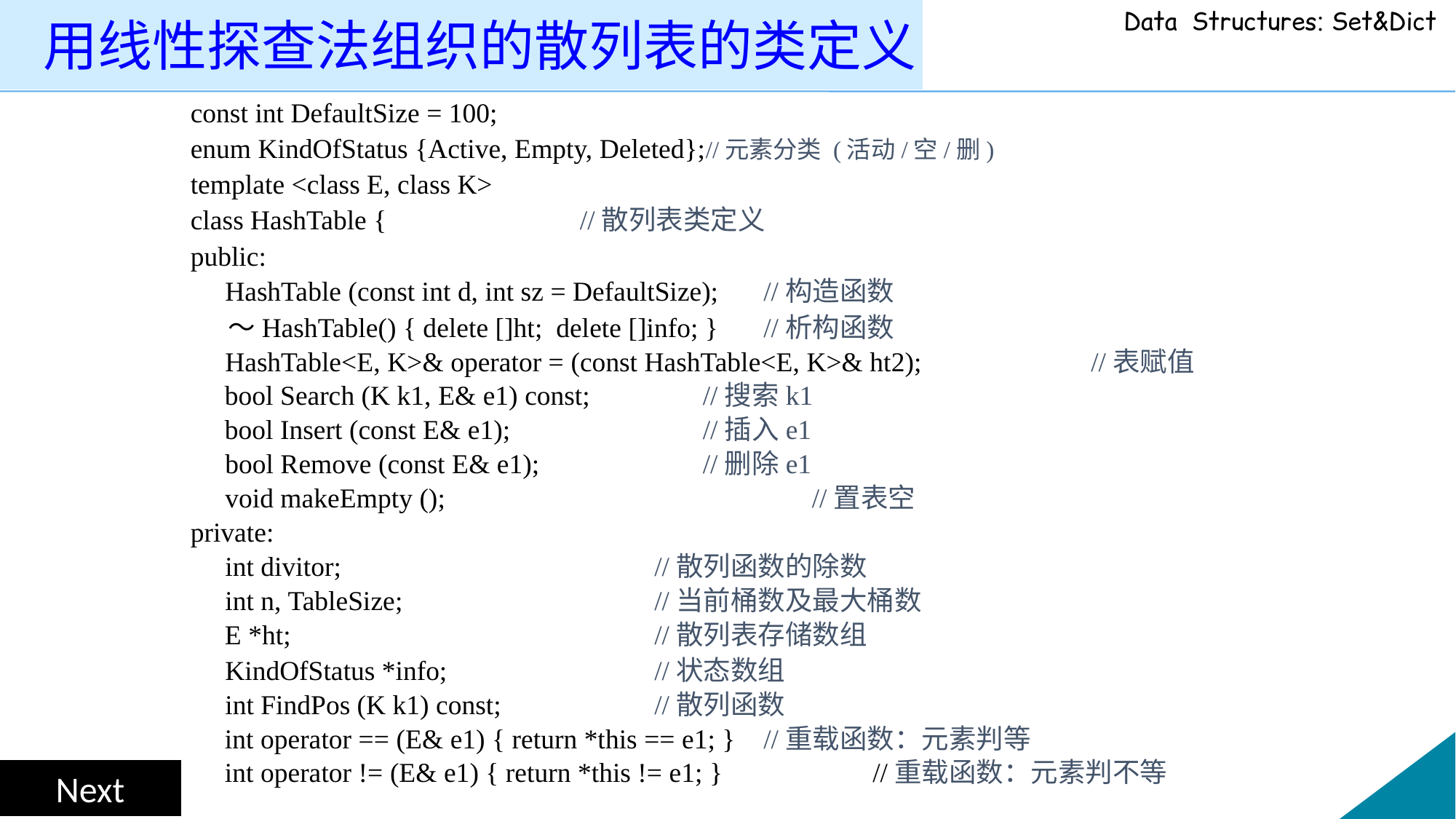

# 用线性探查法组织的散列表的类定义
const int DefaultSize = 100;
enum KindOfStatus {Active, Empty, Deleted};//元素分类 (活动/空/删)
template <class E, class K>
class HashTable {		     //散列表类定义
public:
     HashTable (const int d, int sz = DefaultSize); 	//构造函数
     ～HashTable() { delete []ht;  delete []info; } 	//析构函数
     HashTable<E, K>& operator = (const HashTable<E, K>& ht2);   		//表赋值
	 bool Search (K k1, E& e1) const;	       //搜索k1
	 bool Insert (const E& e1);		       //插入e1
     bool Remove (const E& e1);	       	       //删除e1
     void makeEmpty ();			       //置表空
private:
     int divitor;			//散列函数的除数
     int n, TableSize;			//当前桶数及最大桶数
	 E *ht;				//散列表存储数组
     KindOfStatus *info;		//状态数组
     int FindPos (K k1) const;		//散列函数
	 int operator == (E& e1) { return *this == e1; } 	//重载函数：元素判等
	 int operator != (E& e1) { return *this != e1; }		//重载函数：元素判不等

};
Next